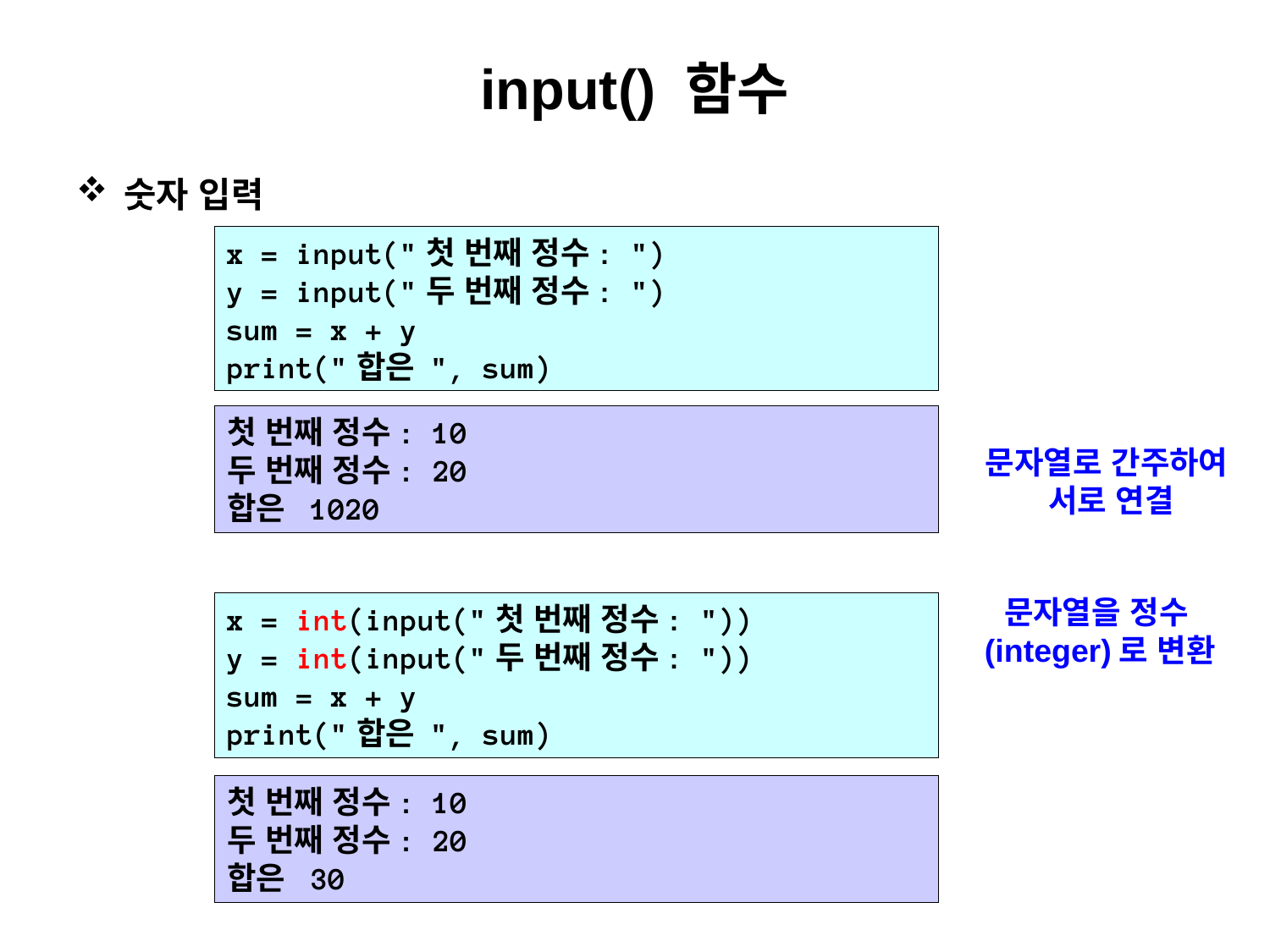

# input() 함수
숫자 입력

x = input("첫 번째 정수: ")
y = input("두 번째 정수: ")
sum = x + y
print("합은 ", sum)
첫 번째 정수: 10
두 번째 정수: 20
합은  1020
문자열로 간주하여
서로 연결
문자열을 정수(integer)로 변환
x = int(input("첫 번째 정수: "))
y = int(input("두 번째 정수: "))
sum = x + y
print("합은 ", sum)
첫 번째 정수: 10
두 번째 정수: 20
합은  30